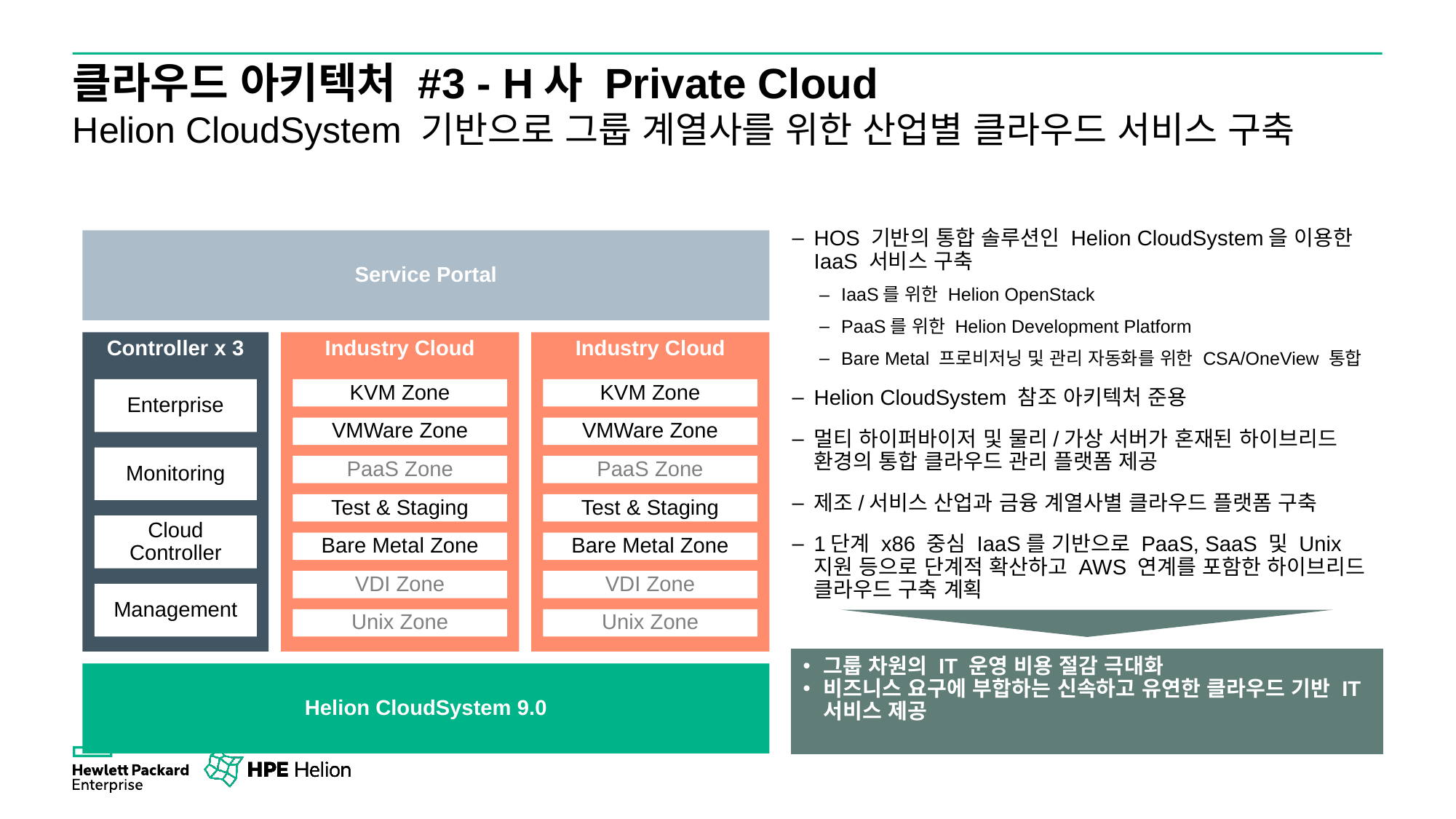

# 클라우드 아키텍처 #3 - H사 Private Cloud
Helion CloudSystem 기반으로 그룹 계열사를 위한 산업별 클라우드 서비스 구축
HOS 기반의 통합 솔루션인 Helion CloudSystem을 이용한 IaaS 서비스 구축
IaaS를 위한 Helion OpenStack
PaaS를 위한 Helion Development Platform
Bare Metal 프로비저닝 및 관리 자동화를 위한 CSA/OneView 통합
Helion CloudSystem 참조 아키텍처 준용
멀티 하이퍼바이저 및 물리/가상 서버가 혼재된 하이브리드 환경의 통합 클라우드 관리 플랫폼 제공
제조/서비스 산업과 금융 계열사별 클라우드 플랫폼 구축
1단계 x86 중심 IaaS를 기반으로 PaaS, SaaS 및 Unix 지원 등으로 단계적 확산하고 AWS 연계를 포함한 하이브리드 클라우드 구축 계획
Service Portal
Controller x 3
Industry Cloud
Industry Cloud
KVM Zone
KVM Zone
Enterprise
VMWare Zone
VMWare Zone
Monitoring
PaaS Zone
PaaS Zone
Test & Staging
Test & Staging
Cloud Controller
Bare Metal Zone
Bare Metal Zone
VDI Zone
VDI Zone
Management
Unix Zone
Unix Zone
Helion CloudSystem 9.0

그룹 차원의 IT 운영 비용 절감 극대화
비즈니스 요구에 부합하는 신속하고 유연한 클라우드 기반 IT 서비스 제공